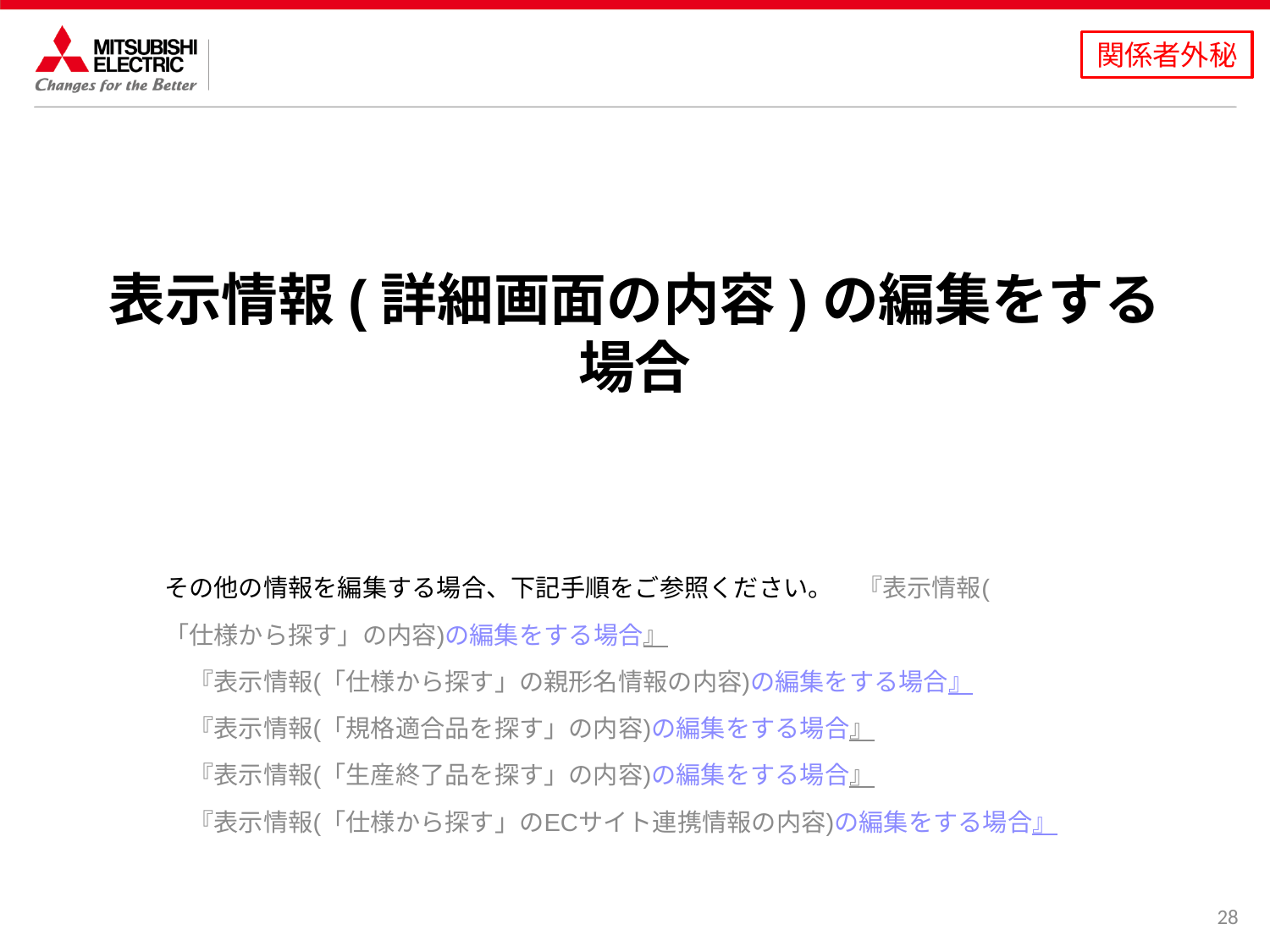

# 表示情報(詳細画面の内容)の編集をする場合
その他の情報を編集する場合、下記手順をご参照ください。
　『表示情報(「仕様から探す」の内容)の編集をする場合』
　『表示情報(「仕様から探す」の親形名情報の内容)の編集をする場合』
　『表示情報(「規格適合品を探す」の内容)の編集をする場合』
　『表示情報(「生産終了品を探す」の内容)の編集をする場合』
　『表示情報(「仕様から探す」のECサイト連携情報の内容)の編集をする場合』
28